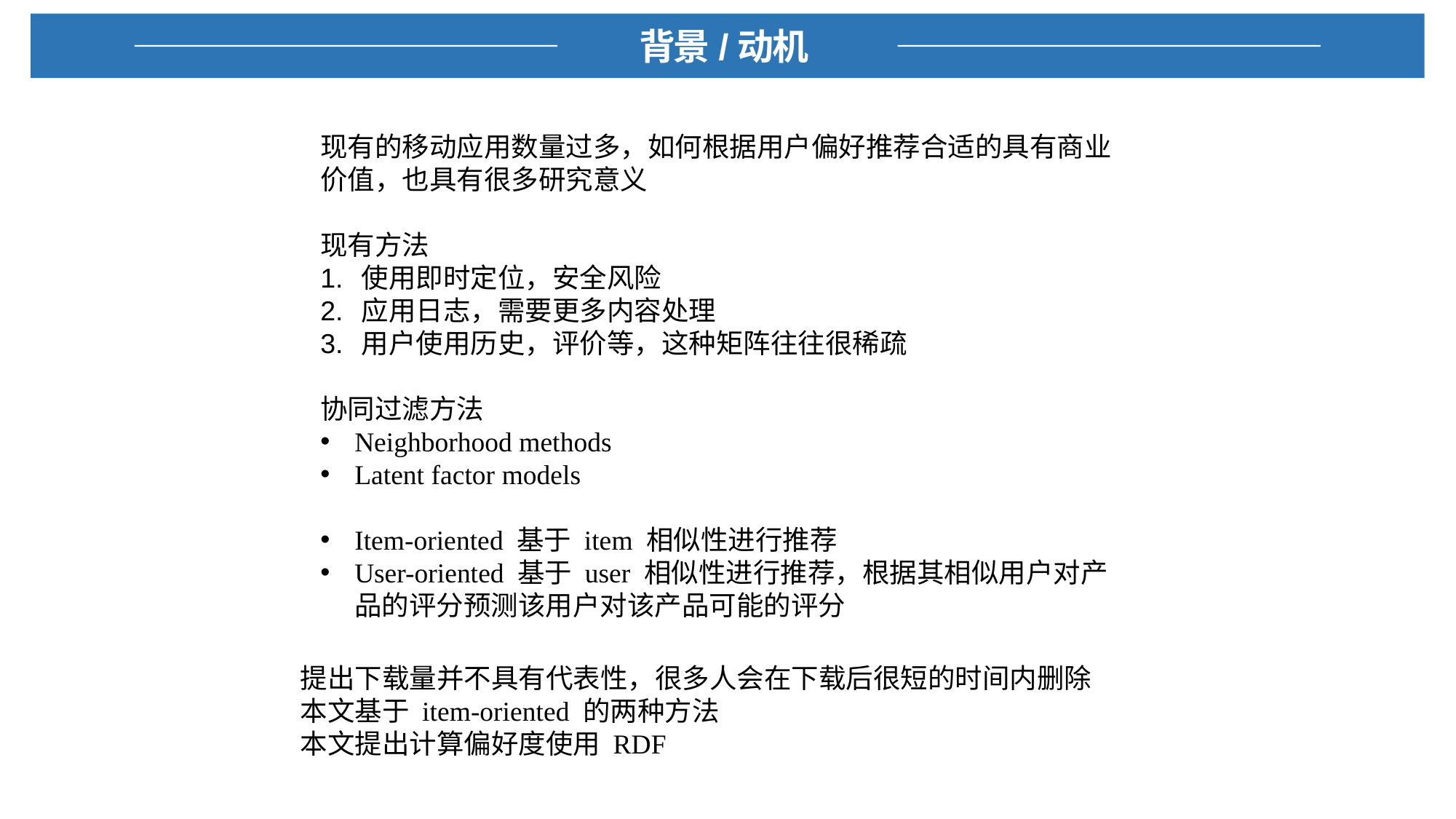

背景/动机

现有的移动应用数量过多，如何根据用户偏好推荐合适的具有商业价值，也具有很多研究意义

现有方法
使用即时定位，安全风险
应用日志，需要更多内容处理
用户使用历史，评价等，这种矩阵往往很稀疏

协同过滤方法
Neighborhood methods
Latent factor models

Item-oriented 基于 item 相似性进行推荐
User-oriented 基于 user 相似性进行推荐，根据其相似用户对产品的评分预测该用户对该产品可能的评分
提出下载量并不具有代表性，很多人会在下载后很短的时间内删除
本文基于 item-oriented 的两种方法
本文提出计算偏好度使用 RDF